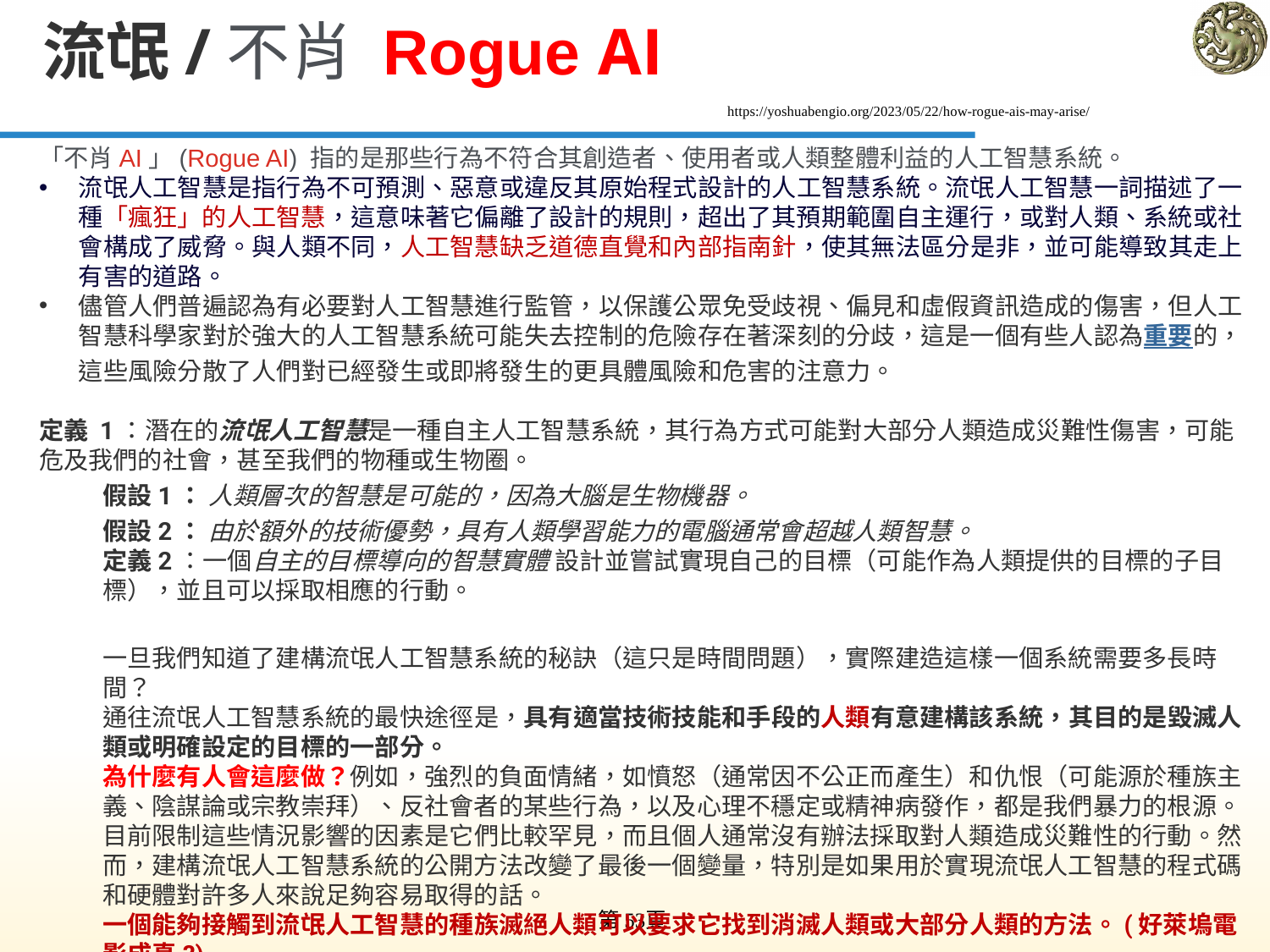

# 流氓/不肖 Rogue AI
https://yoshuabengio.org/2023/05/22/how-rogue-ais-may-arise/
「不肖AI」(Rogue AI) 指的是那些行為不符合其創造者、使用者或人類整體利益的人工智慧系統。
流氓人工智慧是指行為不可預測、惡意或違反其原始程式設計的人工智慧系統。流氓人工智慧一詞描述了一種「瘋狂」的人工智慧，這意味著它偏離了設計的規則，超出了其預期範圍自主運行，或對人類、系統或社會構成了威脅。與人類不同，人工智慧缺乏道德直覺和內部指南針，使其無法區分是非，並可能導致其走上有害的道路。
儘管人們普遍認為有必要對人工智慧進行監管，以保護公眾免受歧視、偏見和虛假資訊造成的傷害，但人工智慧科學家對於強大的人工智慧系統可能失去控制的危險存在著深刻的分歧，這是一個有些人認為重要的，這些風險分散了人們對已經發生或即將發生的更具體風險和危害的注意力。

定義 1：潛在的流氓人工智慧是一種自主人工智慧系統，其行為方式可能對大部分人類造成災難性傷害，可能危及我們的社會，甚至我們的物種或生物圈。
假設1： 人類層次的智慧是可能的，因為大腦是生物機器。
假設2： 由於額外的技術優勢，具有人類學習能力的電腦通常會超越人類智慧。
定義2：一個自主的目標導向的智慧實體 設計並嘗試實現自己的目標（可能作為人類提供的目標的子目標），並且可以採取相應的行動。

一旦我們知道了建構流氓人工智慧系統的秘訣（這只是時間問題），實際建造這樣一個系統需要多長時間？
通往流氓人工智慧系統的最快途徑是，具有適當技術技能和手段的人類有意建構該系統，其目的是毀滅人類或明確設定的目標的一部分。
為什麼有人會這麼做？例如，強烈的負面情緒，如憤怒（通常因不公正而產生）和仇恨（可能源於種族主義、陰謀論或宗教崇拜）、反社會者的某些行為，以及心理不穩定或精神病發作，都是我們暴力的根源。
目前限制這些情況影響的因素是它們比較罕見，而且個人通常沒有辦法採取對人類造成災難性的行動。然而，建構流氓人工智慧系統的公開方法改變了最後一個變量，特別是如果用於實現流氓人工智慧的程式碼和硬體對許多人來說足夠容易取得的話。
一個能夠接觸到流氓人工智慧的種族滅絕人類可以要求它找到消滅人類或大部分人類的方法。(好萊塢電影成真?)